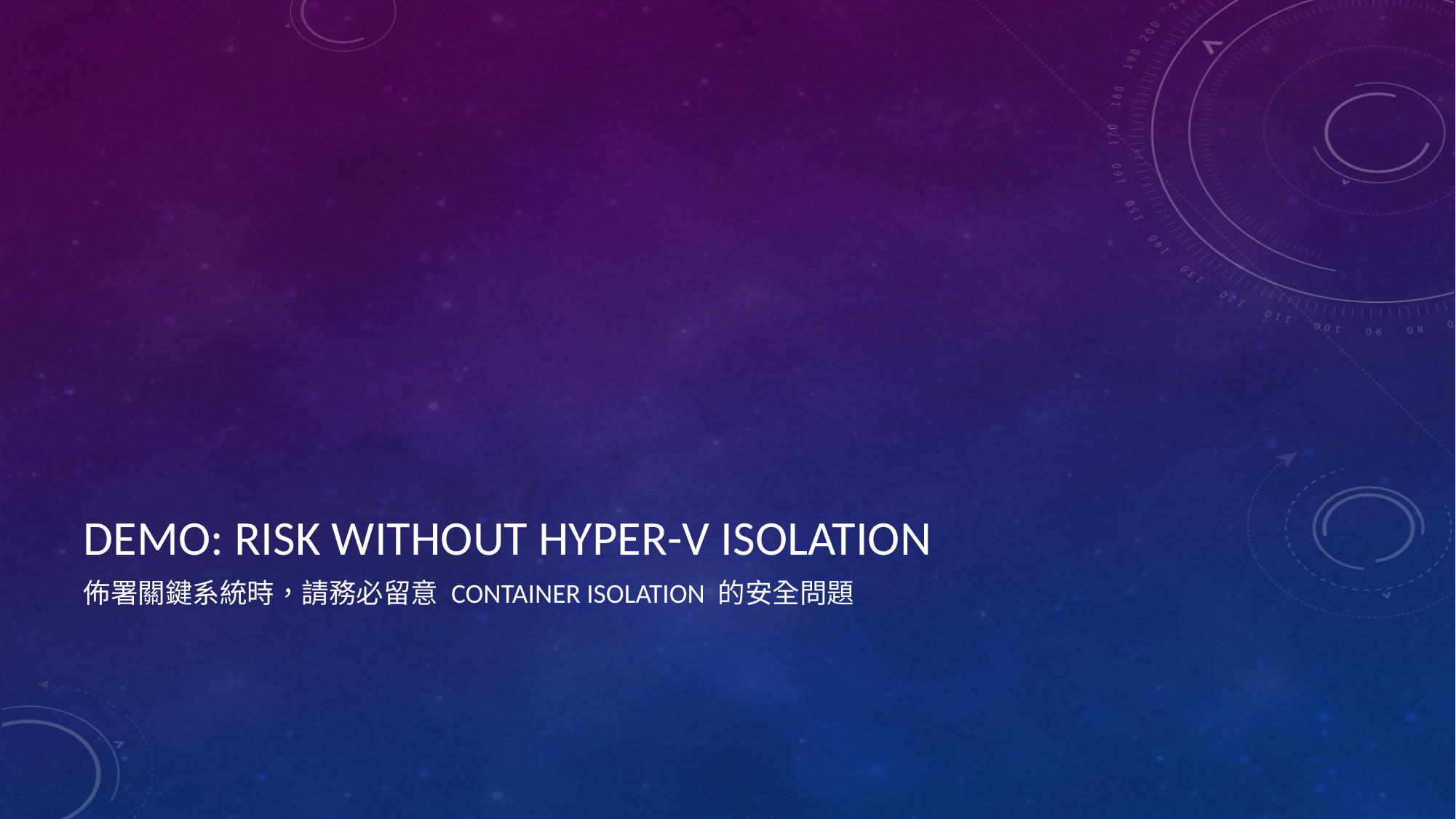

# Demo: risk without hyper-v isolation
佈署關鍵系統時，請務必留意 container isolation 的安全問題